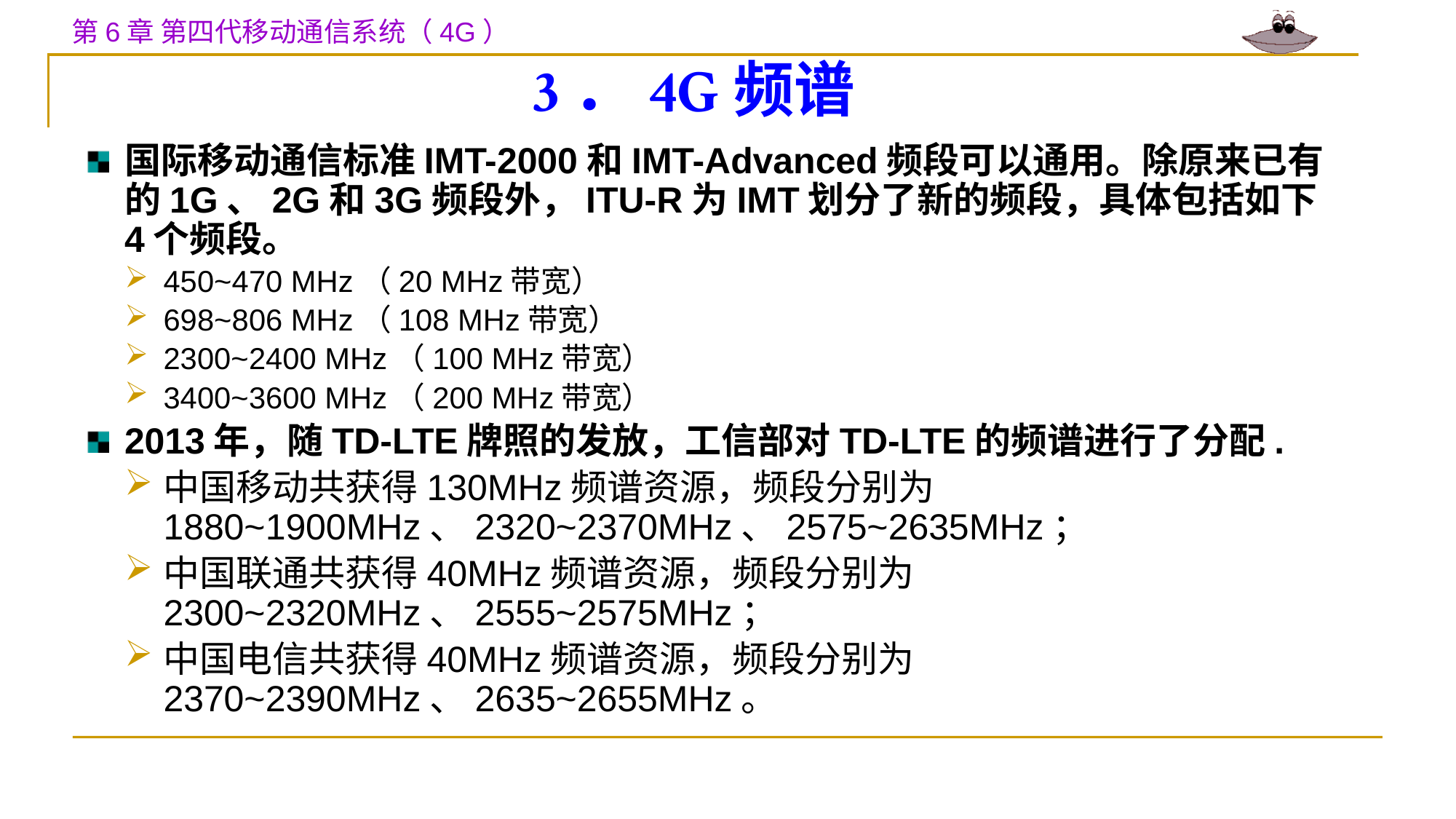

# 3．4G频谱
国际移动通信标准IMT-2000和IMT-Advanced频段可以通用。除原来已有的1G、2G和3G频段外，ITU-R为IMT划分了新的频段，具体包括如下4个频段。
450~470 MHz（20 MHz带宽）
698~806 MHz（108 MHz带宽）
2300~2400 MHz（100 MHz带宽）
3400~3600 MHz（200 MHz带宽）
2013年，随TD-LTE牌照的发放，工信部对TD-LTE的频谱进行了分配.
中国移动共获得130MHz频谱资源，频段分别为1880~1900MHz、2320~2370MHz、2575~2635MHz；
中国联通共获得40MHz频谱资源，频段分别为2300~2320MHz、2555~2575MHz；
中国电信共获得40MHz频谱资源，频段分别为2370~2390MHz、2635~2655MHz。